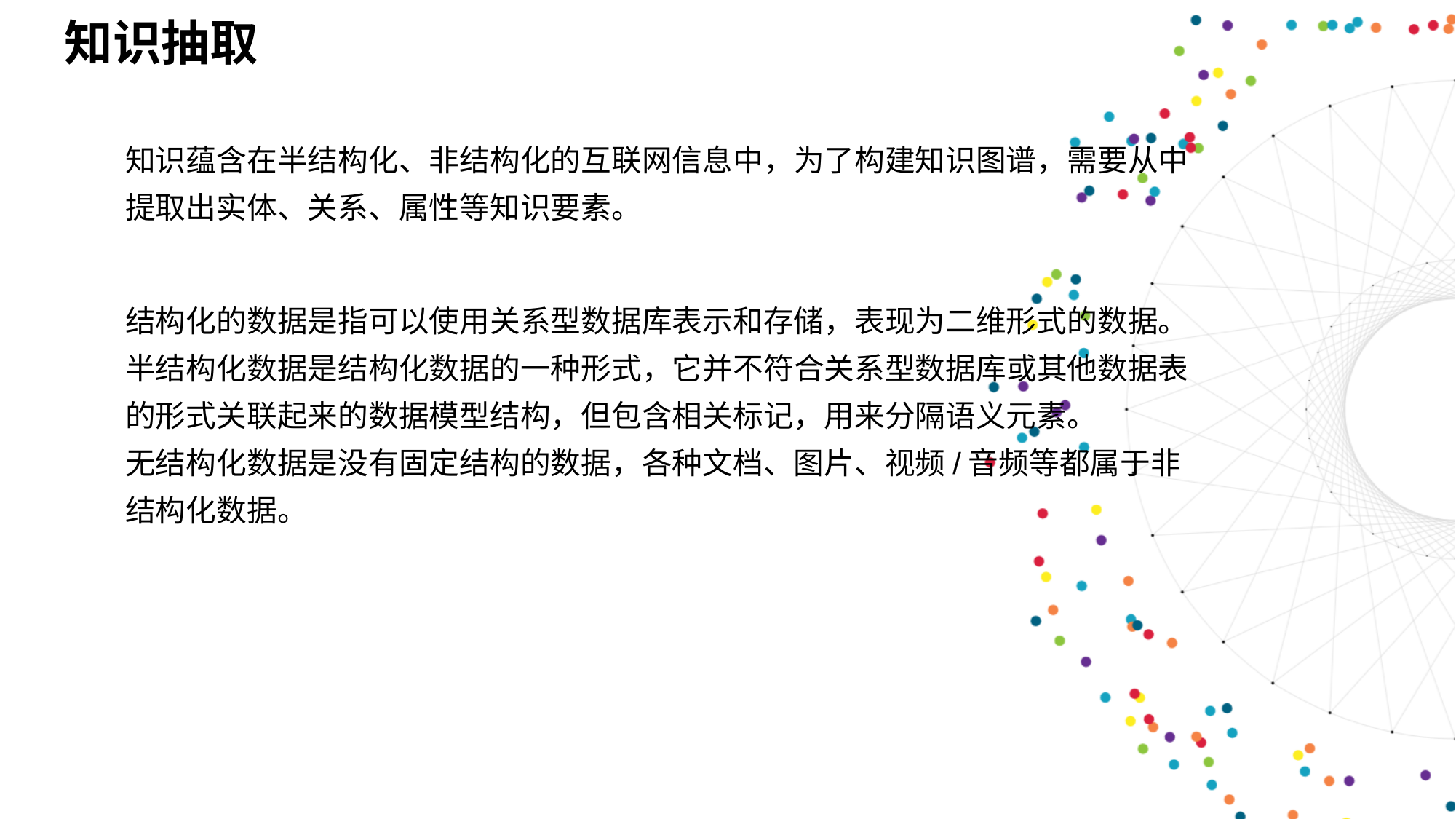

知识抽取
知识蕴含在半结构化、非结构化的互联网信息中，为了构建知识图谱，需要从中提取出实体、关系、属性等知识要素。

结构化的数据是指可以使用关系型数据库表示和存储，表现为二维形式的数据。
半结构化数据是结构化数据的一种形式，它并不符合关系型数据库或其他数据表的形式关联起来的数据模型结构，但包含相关标记，用来分隔语义元素。
无结构化数据是没有固定结构的数据，各种文档、图片、视频/音频等都属于非结构化数据。